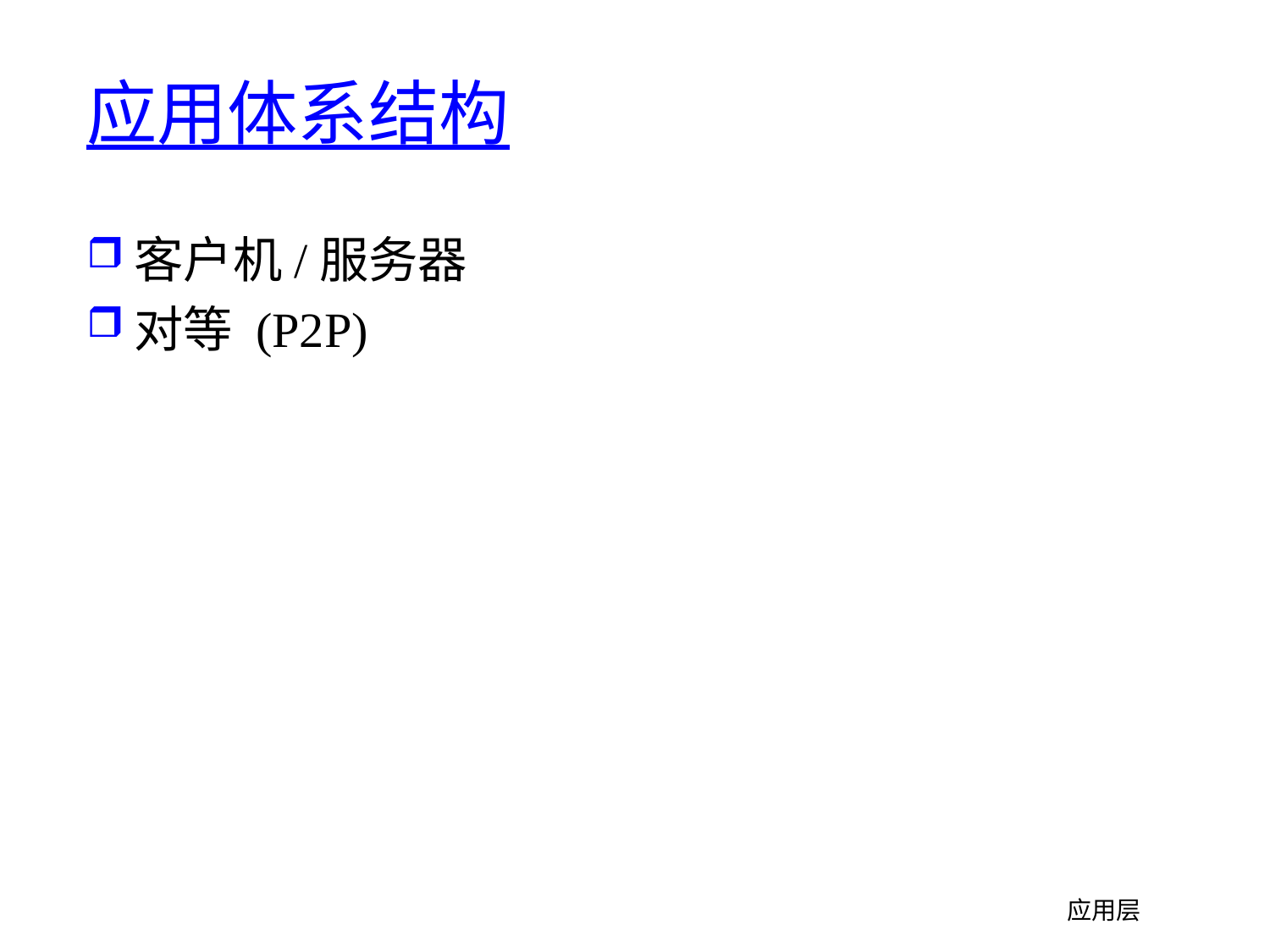

# 应用体系结构
客户机/服务器
对等 (P2P)

应用层
6